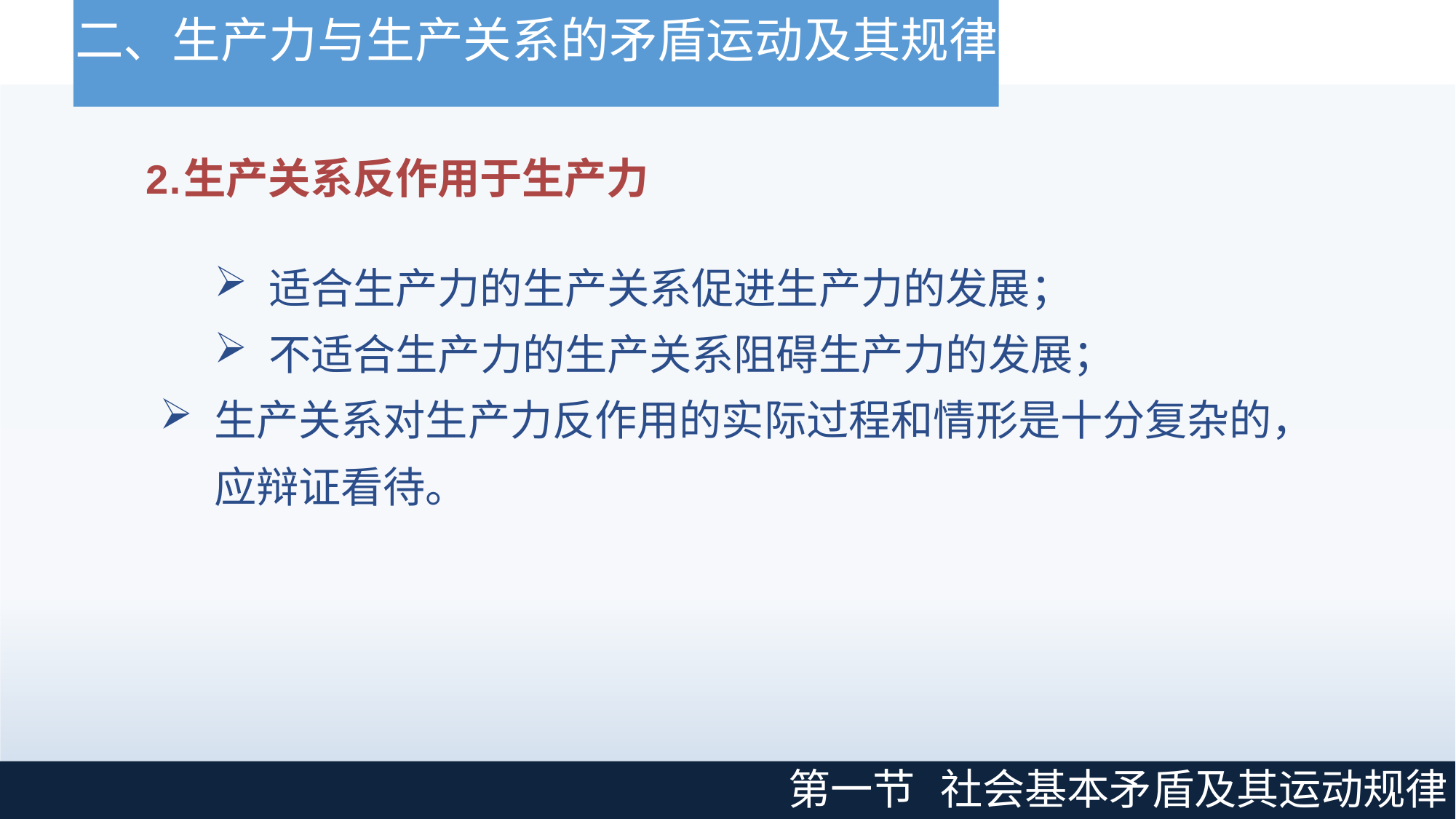

# 二、生产力与生产关系的矛盾运动及其规律

生产关系反作用于生产力

适合生产力的生产关系促进生产力的发展；
不适合生产力的生产关系阻碍生产力的发展；
生产关系对生产力反作用的实际过程和情形是十分复杂的，应辩证看待。
第一节
社会基本矛盾及其运动规律